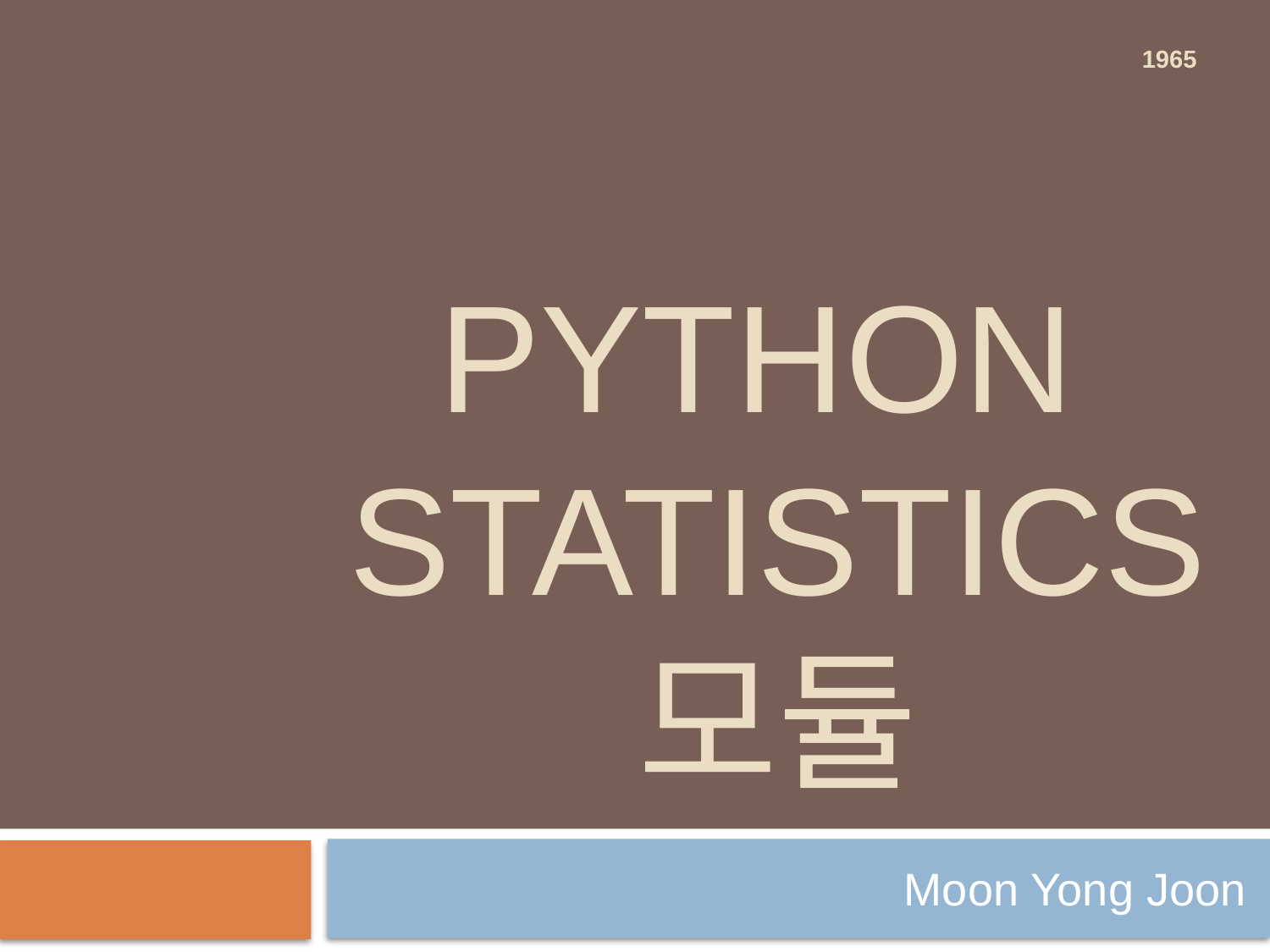

1965
# Python statistics 모듈
Moon Yong Joon